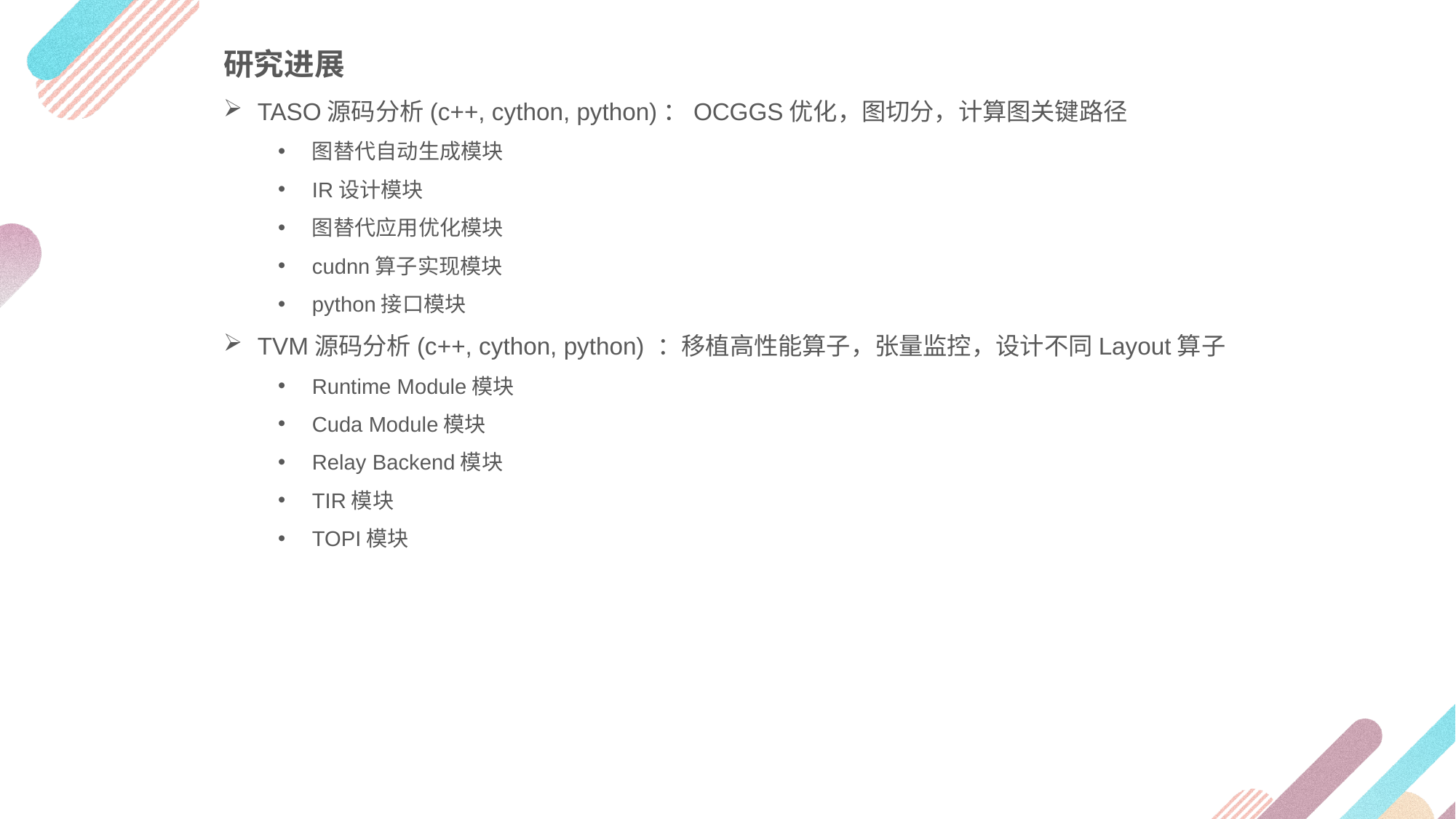

研究进展
TASO源码分析(c++, cython, python)：OCGGS优化，图切分，计算图关键路径
图替代自动生成模块
IR设计模块
图替代应用优化模块
cudnn算子实现模块
python接口模块
TVM源码分析(c++, cython, python) ：移植高性能算子，张量监控，设计不同Layout算子
Runtime Module模块
Cuda Module模块
Relay Backend模块
TIR模块
TOPI模块